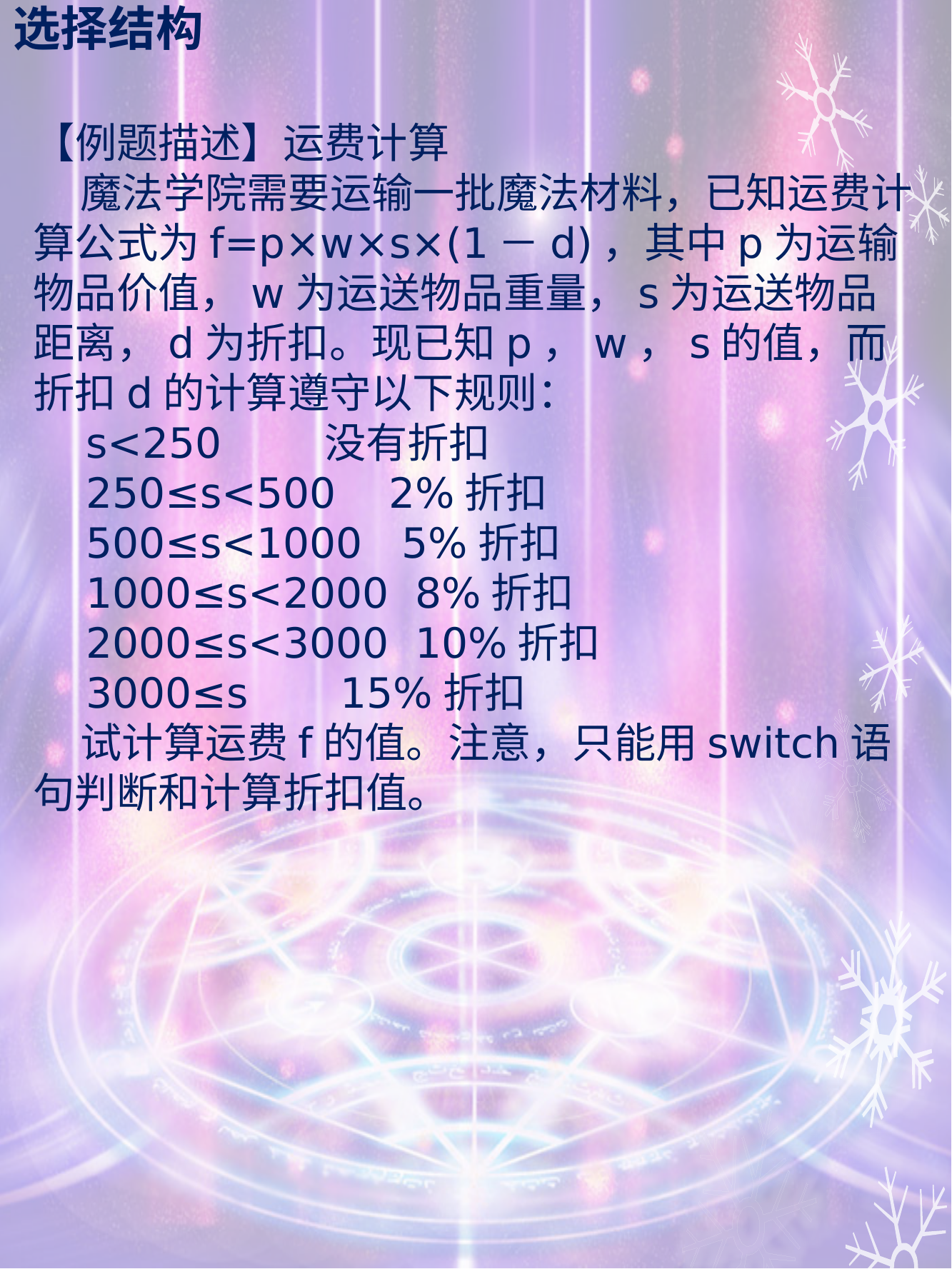

# 选择结构
【例题描述】运费计算
    魔法学院需要运输一批魔法材料，已知运费计算公式为f=p×w×s×(1－d)，其中p为运输物品价值，w为运送物品重量，s为运送物品距离，d为折扣。现已知p，w，s的值，而折扣d的计算遵守以下规则：
    s<250       没有折扣
    250≤s<500    2%折扣
    500≤s<1000   5%折扣
    1000≤s<2000  8%折扣
    2000≤s<3000  10%折扣
    3000≤s       15%折扣
    试计算运费f的值。注意，只能用switch语句判断和计算折扣值。